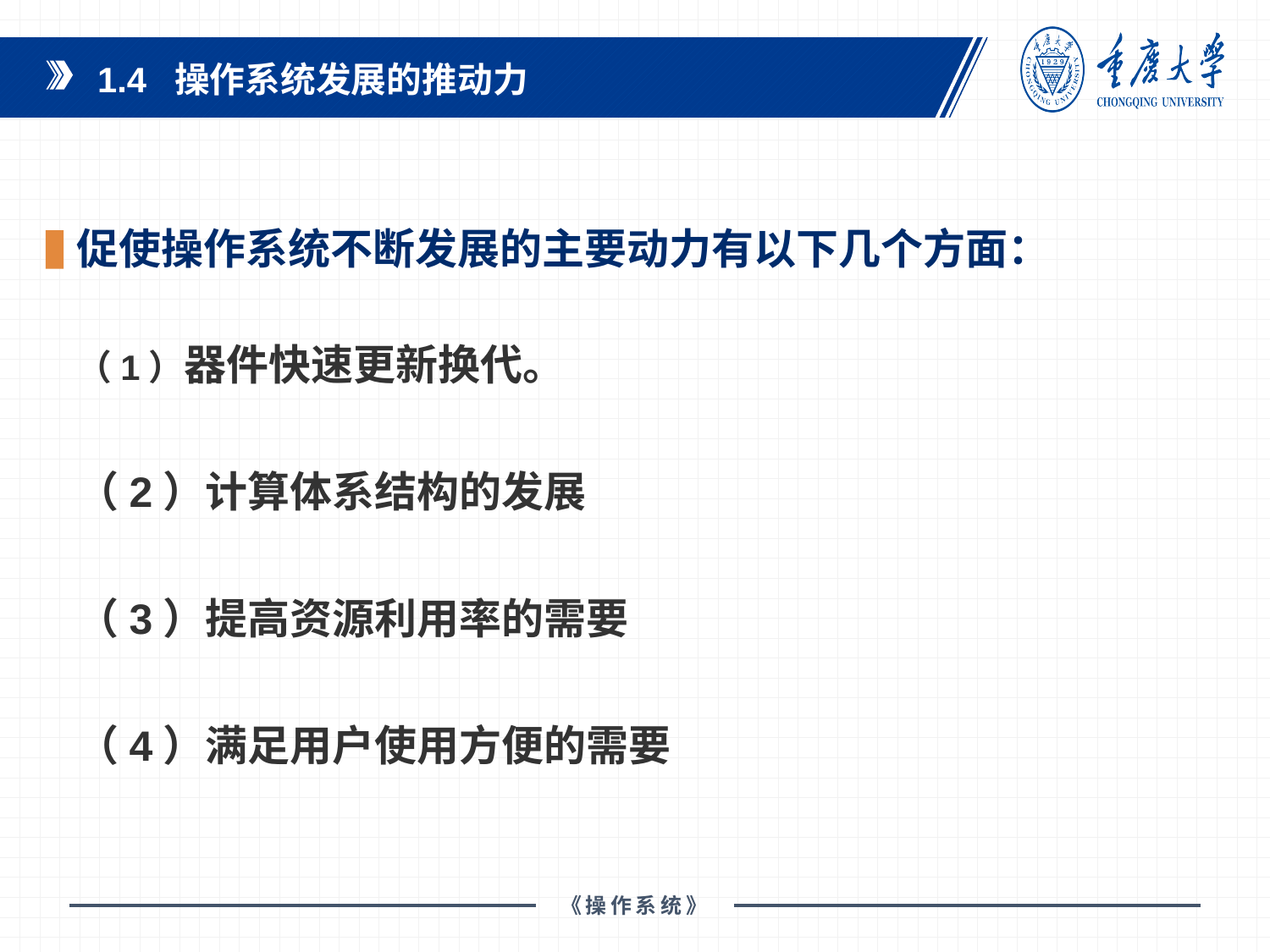

1.4  操作系统发展的推动力
促使操作系统不断发展的主要动力有以下几个方面：

（1）器件快速更新换代。

（2）计算体系结构的发展

（3）提高资源利用率的需要

（4）满足用户使用方便的需要